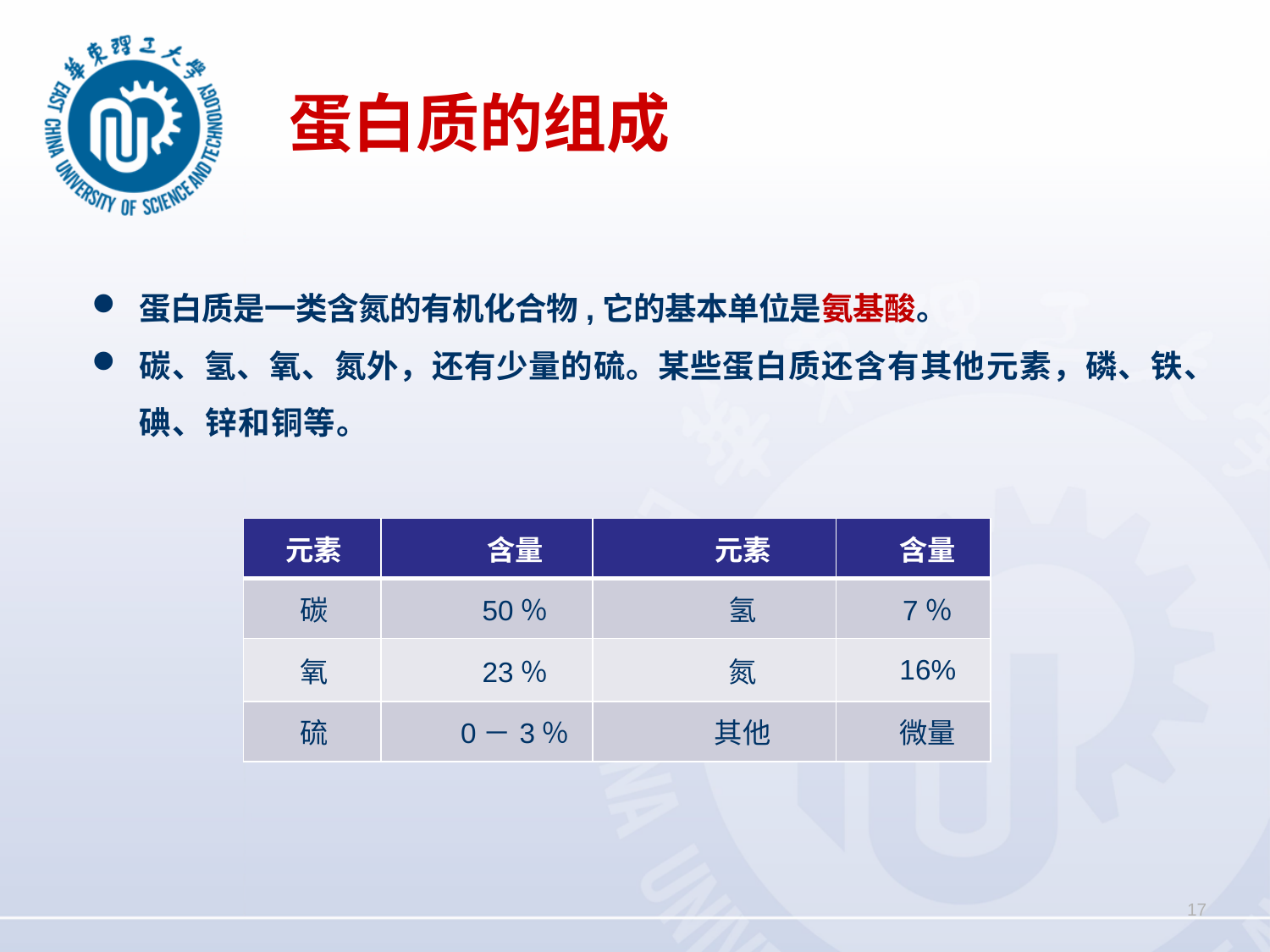

蛋白质的组成

蛋白质是一类含氮的有机化合物,它的基本单位是氨基酸。
碳、氢、氧、氮外，还有少量的硫。某些蛋白质还含有其他元素，磷、铁、碘、锌和铜等。
| 元素 | 含量 | 元素 | 含量 |
| --- | --- | --- | --- |
| 碳 | 50％ | 氢 | 7％ |
| 氧 | 23％ | 氮 | 16% |
| 硫 | 0－3％ | 其他 | 微量 |
17